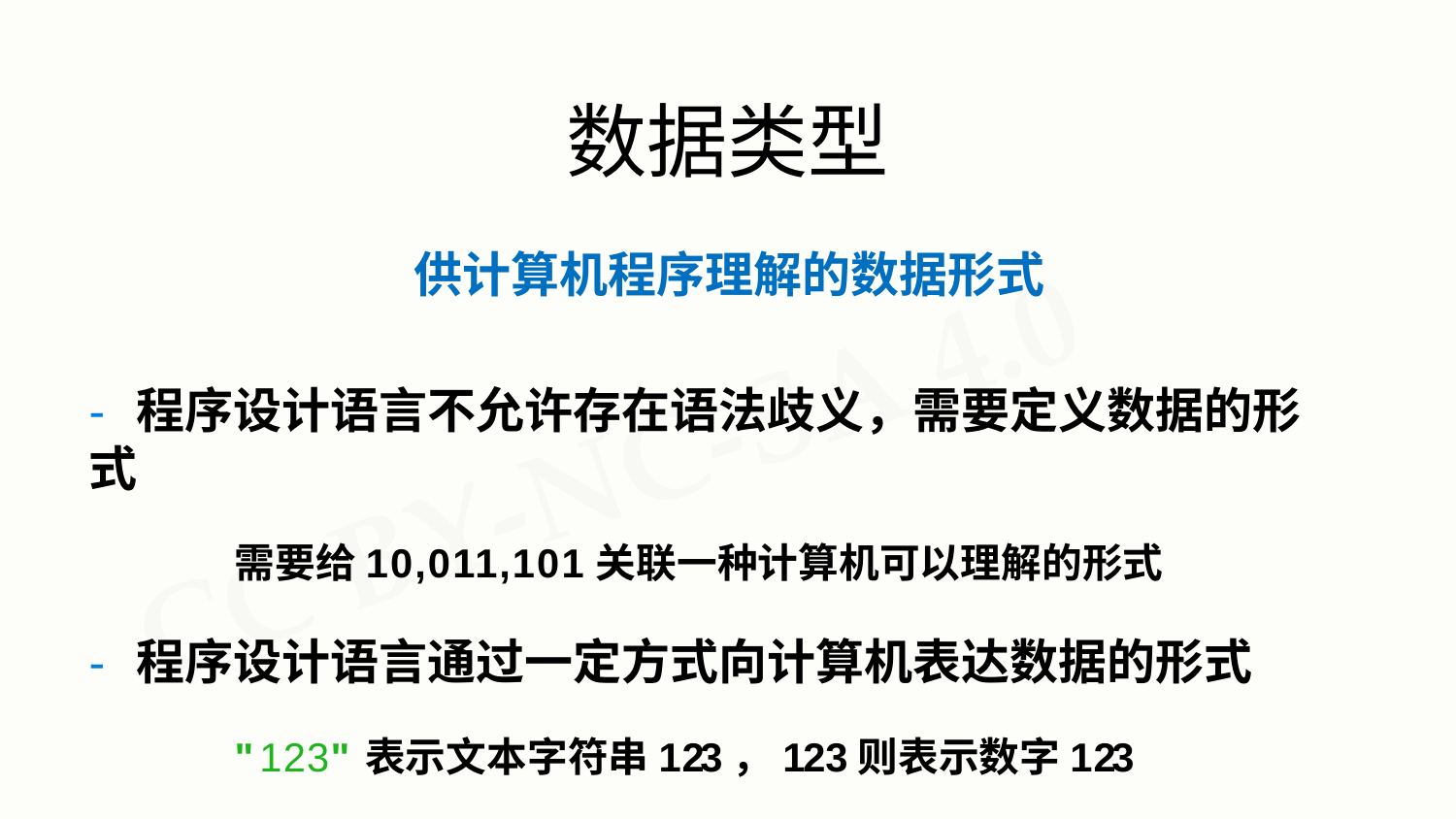

# 数据类型
供计算机程序理解的数据形式

- 程序设计语言不允许存在语法歧义，需要定义数据的形式
需要给10,011,101关联一种计算机可以理解的形式

- 程序设计语言通过一定方式向计算机表达数据的形式
"123"表示文本字符串123，123则表示数字123